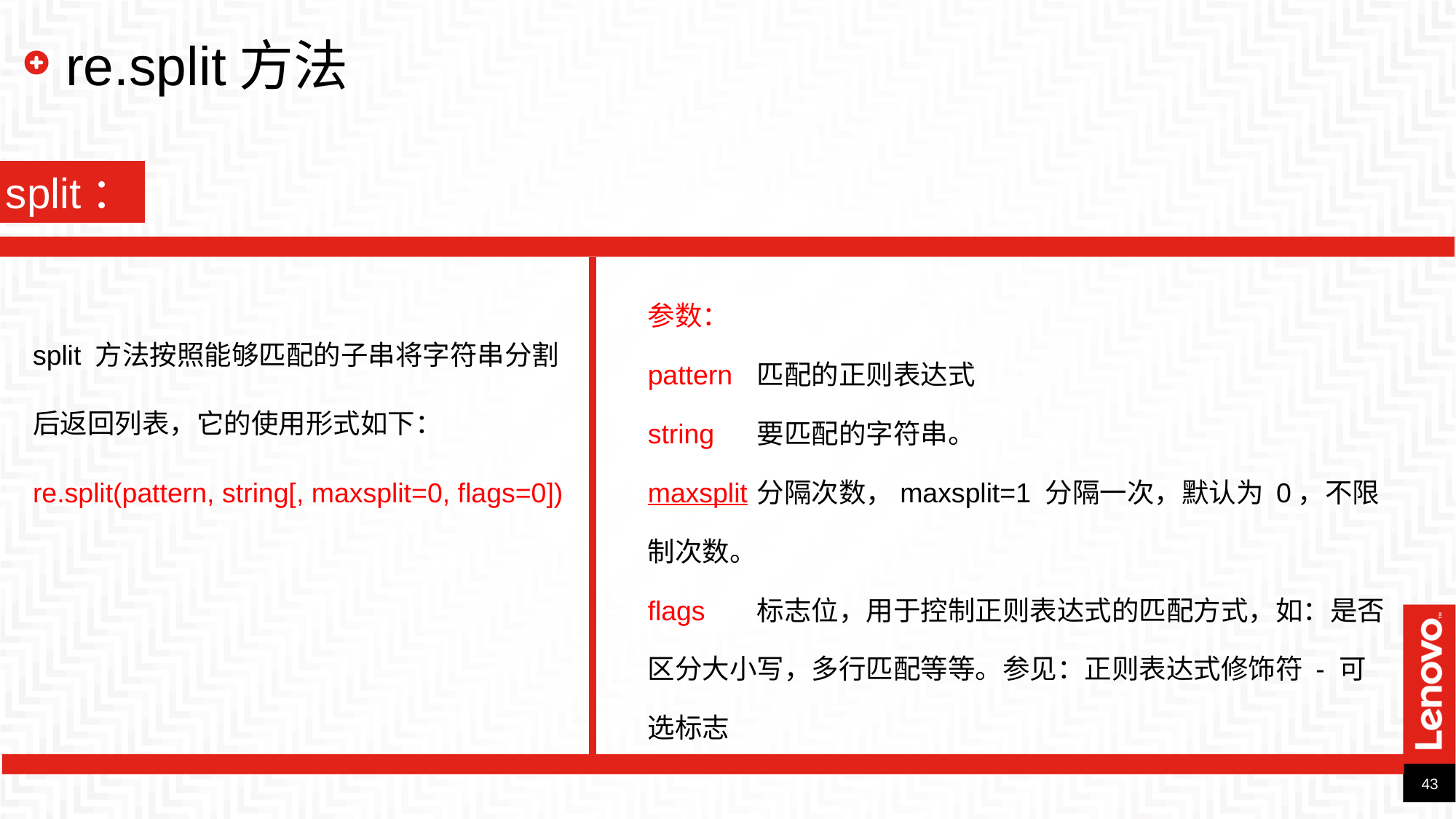

# re.split方法
split：

参数：
pattern	匹配的正则表达式
string	要匹配的字符串。
maxsplit	分隔次数，maxsplit=1 分隔一次，默认为 0，不限制次数。
flags	标志位，用于控制正则表达式的匹配方式，如：是否区分大小写，多行匹配等等。参见：正则表达式修饰符 - 可选标志
split 方法按照能够匹配的子串将字符串分割后返回列表，它的使用形式如下：
re.split(pattern, string[, maxsplit=0, flags=0])